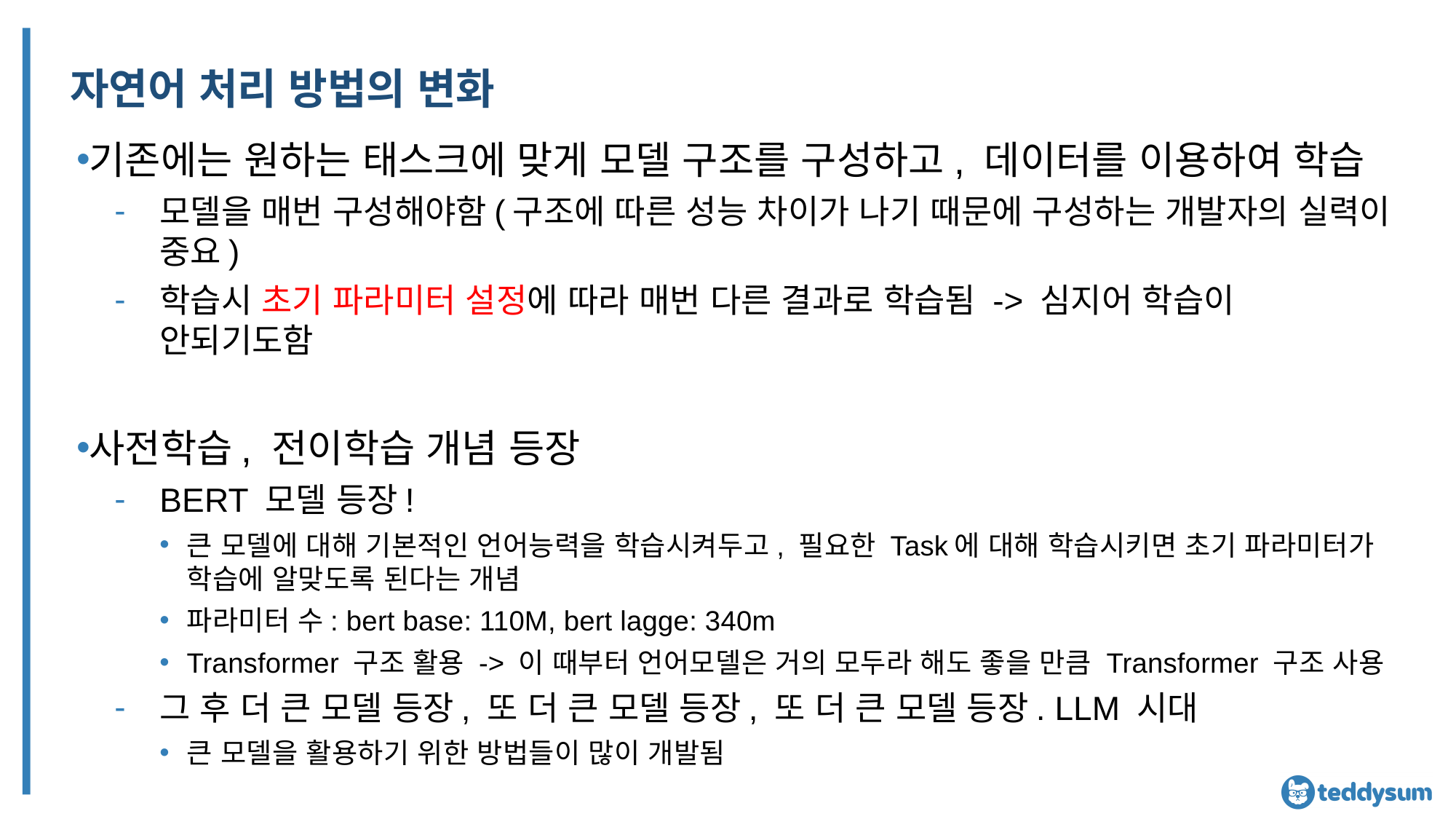

# 자연어 처리 방법의 변화
기존에는 원하는 태스크에 맞게 모델 구조를 구성하고, 데이터를 이용하여 학습
모델을 매번 구성해야함(구조에 따른 성능 차이가 나기 때문에 구성하는 개발자의 실력이 중요)
학습시 초기 파라미터 설정에 따라 매번 다른 결과로 학습됨 -> 심지어 학습이 안되기도함

사전학습, 전이학습 개념 등장
BERT 모델 등장!
큰 모델에 대해 기본적인 언어능력을 학습시켜두고, 필요한 Task에 대해 학습시키면 초기 파라미터가 학습에 알맞도록 된다는 개념
파라미터 수: bert base: 110M, bert lagge: 340m
Transformer 구조 활용 -> 이 때부터 언어모델은 거의 모두라 해도 좋을 만큼 Transformer 구조 사용
그 후 더 큰 모델 등장, 또 더 큰 모델 등장, 또 더 큰 모델 등장. LLM 시대
큰 모델을 활용하기 위한 방법들이 많이 개발됨